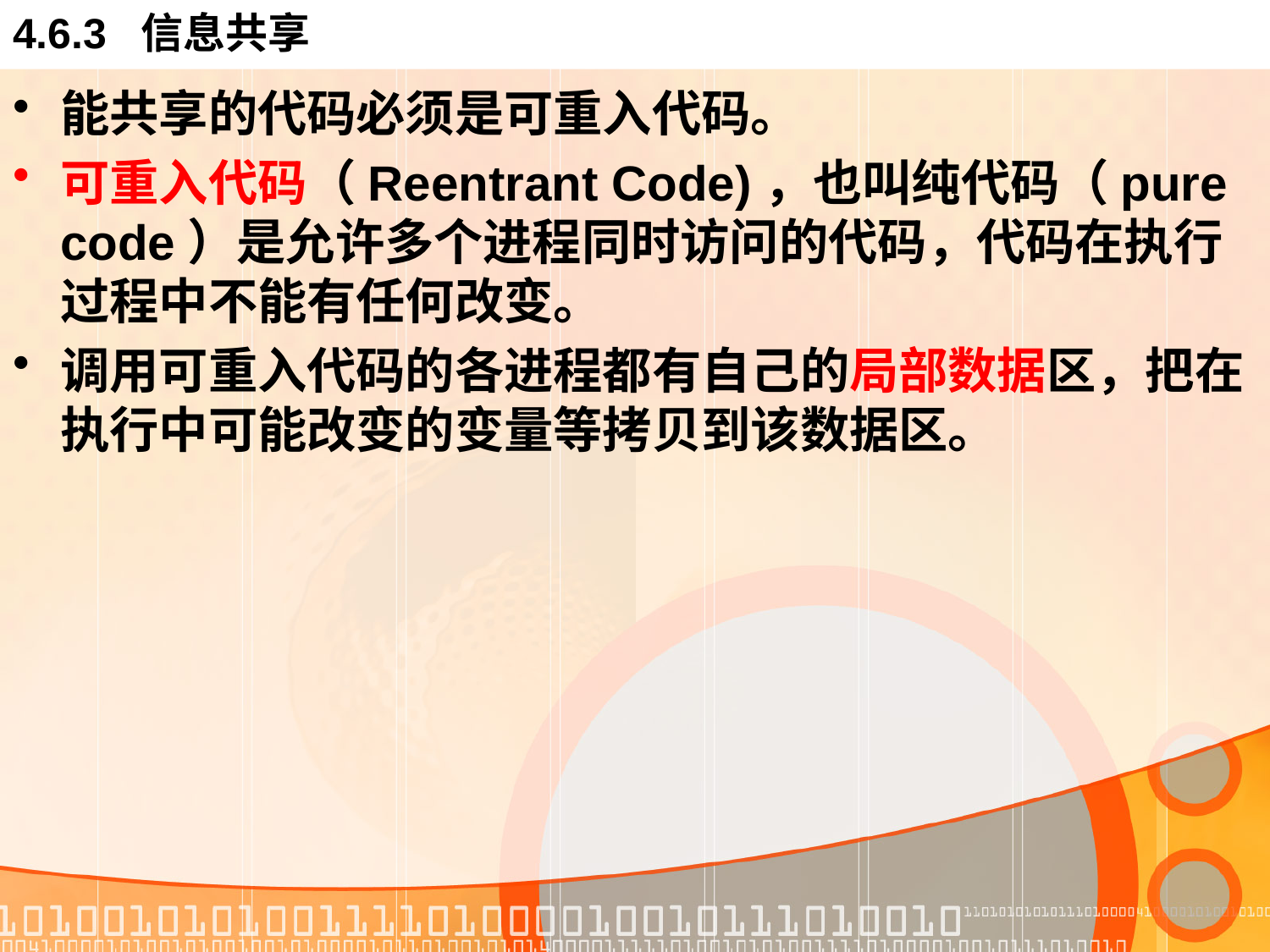

# 4.6.3  信息共享
能共享的代码必须是可重入代码。
可重入代码（Reentrant Code)，也叫纯代码（pure code）是允许多个进程同时访问的代码，代码在执行过程中不能有任何改变。
调用可重入代码的各进程都有自己的局部数据区，把在执行中可能改变的变量等拷贝到该数据区。